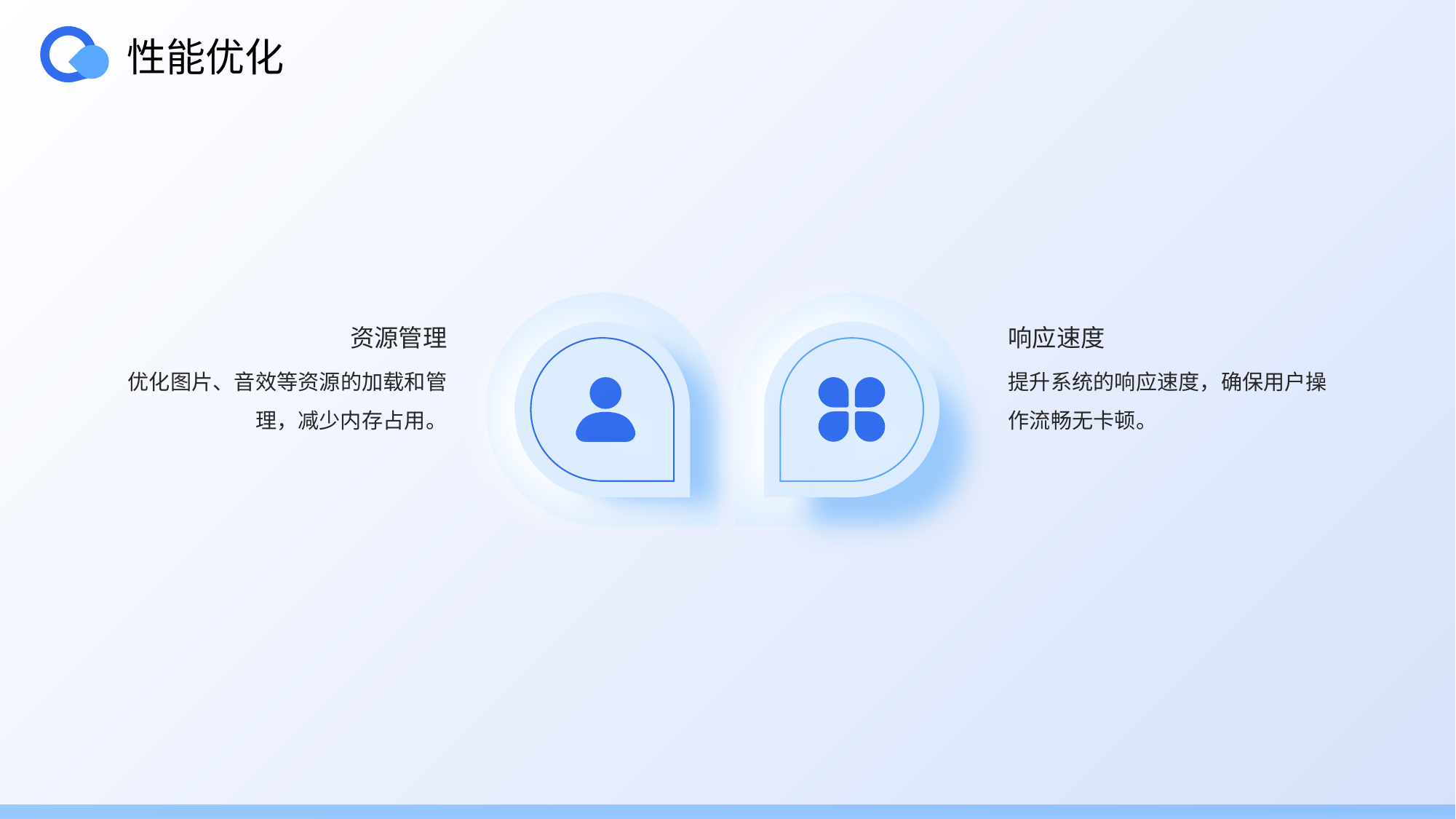

性能优化

资源管理
响应速度

优化图片、音效等资源的加载和管理，减少内存占用。
提升系统的响应速度，确保用户操作流畅无卡顿。